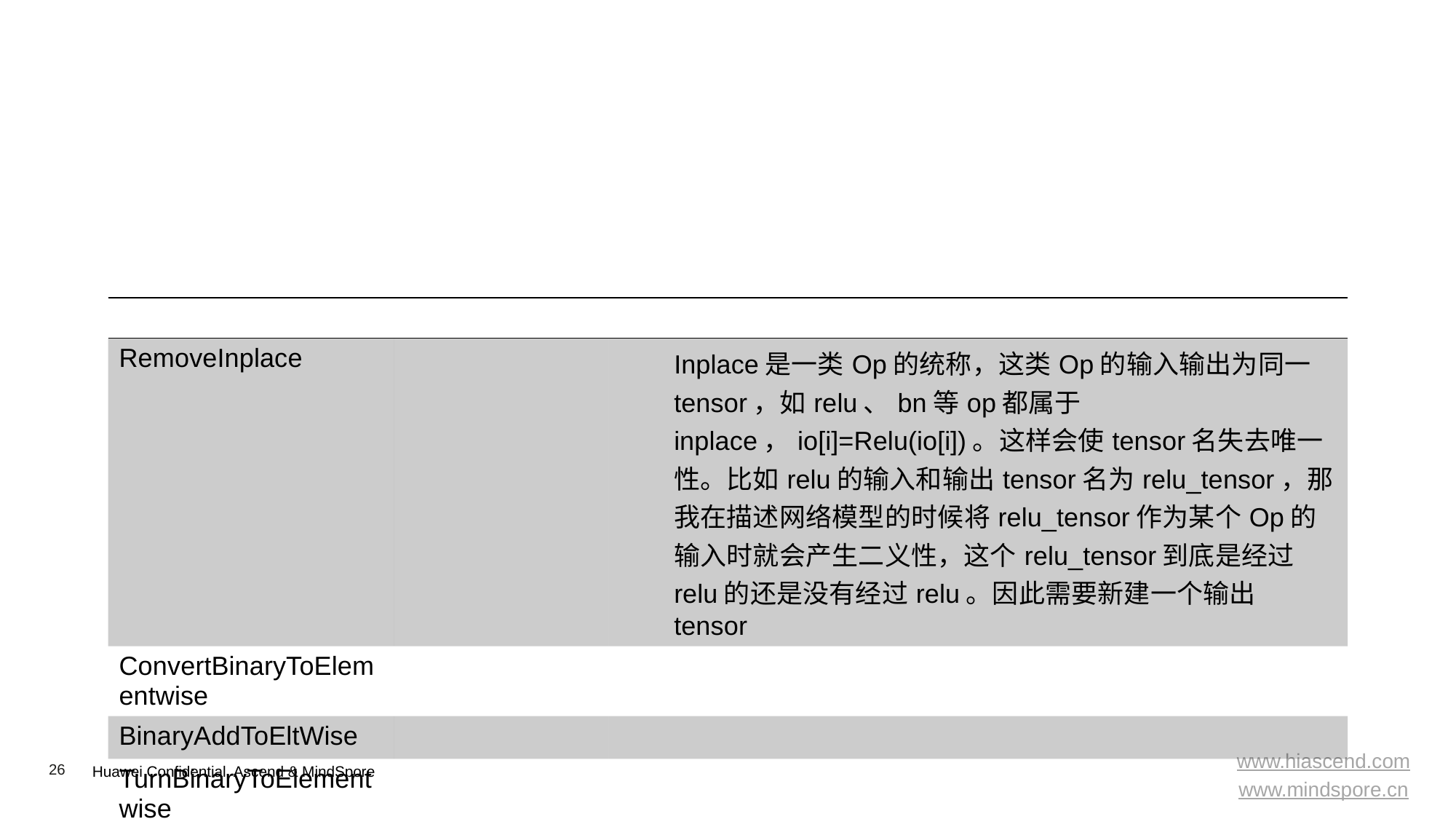

#

|  |  |  |
| --- | --- | --- |
| RemoveInplace |  | Inplace是一类Op的统称，这类Op的输入输出为同一tensor，如relu、bn等op都属于inplace，io[i]=Relu(io[i])。这样会使tensor名失去唯一性。比如relu的输入和输出tensor名为relu\_tensor，那我在描述网络模型的时候将relu\_tensor作为某个Op的输入时就会产生二义性，这个relu\_tensor到底是经过relu的还是没有经过relu。因此需要新建一个输出tensor |
| ConvertBinaryToElementwise |  |  |
| BinaryAddToEltWise |  |  |
| TurnBinaryToElementwise |  |  |